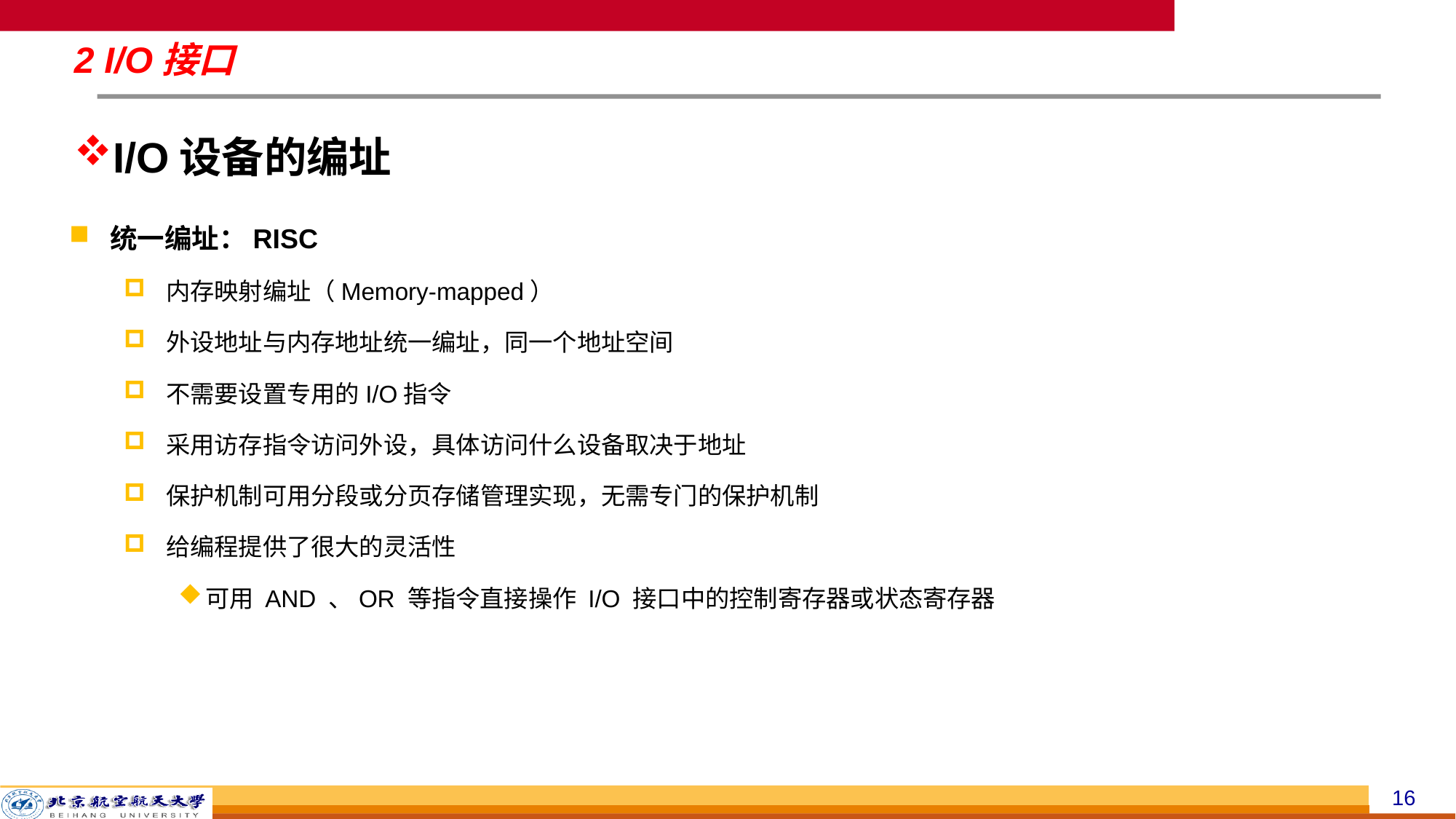

# 2 I/O接口
I/O设备的编址
统一编址：RISC
内存映射编址（Memory-mapped）
外设地址与内存地址统一编址，同一个地址空间
不需要设置专用的I/O指令
采用访存指令访问外设，具体访问什么设备取决于地址
保护机制可用分段或分页存储管理实现，无需专门的保护机制
给编程提供了很大的灵活性
可用 AND 、OR 等指令直接操作 I/O 接口中的控制寄存器或状态寄存器